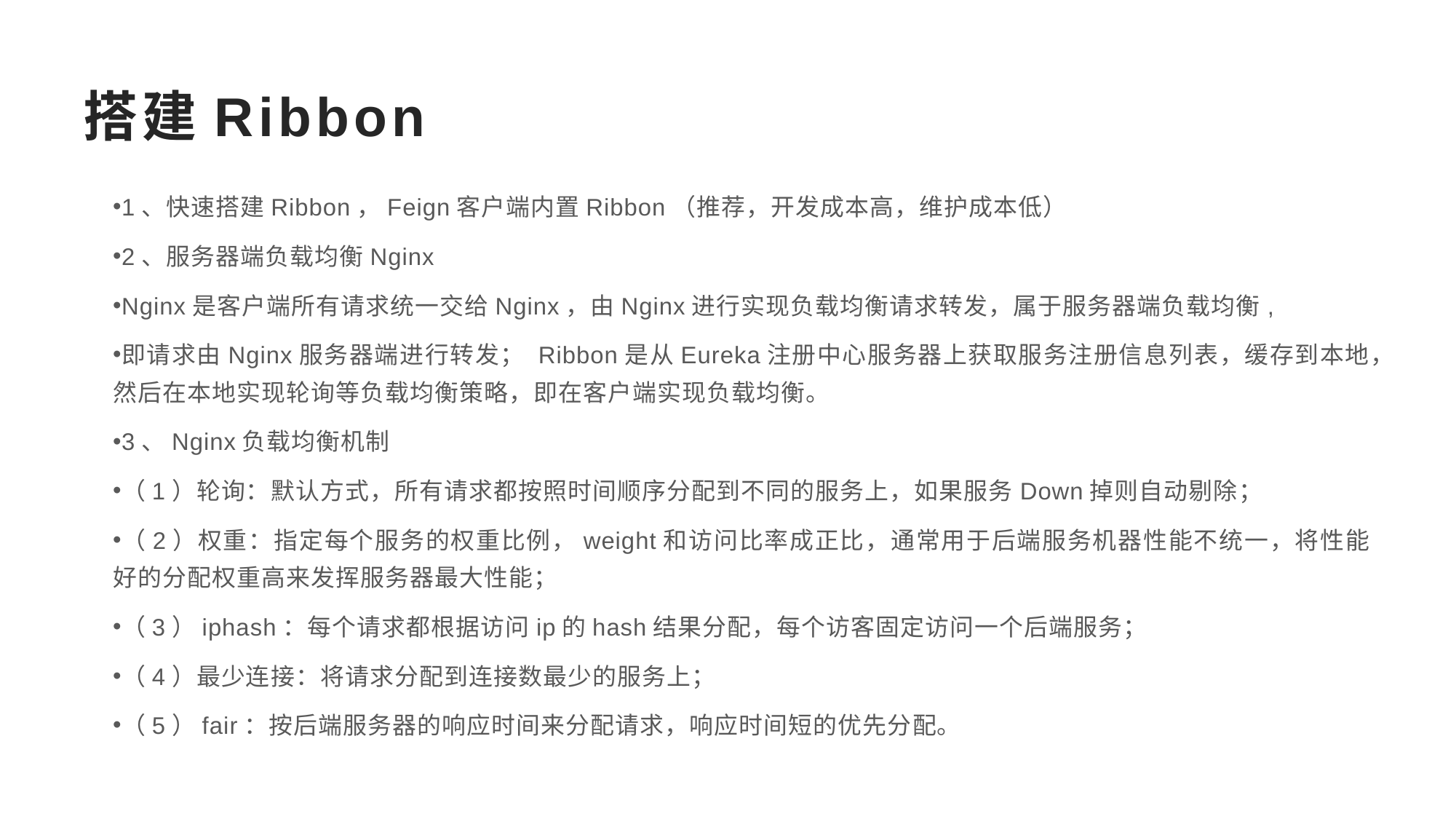

搭建Ribbon
1、快速搭建Ribbon，Feign客户端内置Ribbon（推荐，开发成本高，维护成本低）
2、服务器端负载均衡Nginx
Nginx是客户端所有请求统一交给Nginx，由Nginx进行实现负载均衡请求转发，属于服务器端负载均衡,
即请求由Nginx服务器端进行转发； Ribbon是从Eureka注册中心服务器上获取服务注册信息列表，缓存到本地，然后在本地实现轮询等负载均衡策略，即在客户端实现负载均衡。
3、Nginx负载均衡机制
（1）轮询：默认方式，所有请求都按照时间顺序分配到不同的服务上，如果服务Down掉则自动剔除；
（2）权重：指定每个服务的权重比例，weight和访问比率成正比，通常用于后端服务机器性能不统一，将性能好的分配权重高来发挥服务器最大性能；
（3）iphash：每个请求都根据访问ip的hash结果分配，每个访客固定访问一个后端服务；
（4）最少连接：将请求分配到连接数最少的服务上；
（5）fair：按后端服务器的响应时间来分配请求，响应时间短的优先分配。